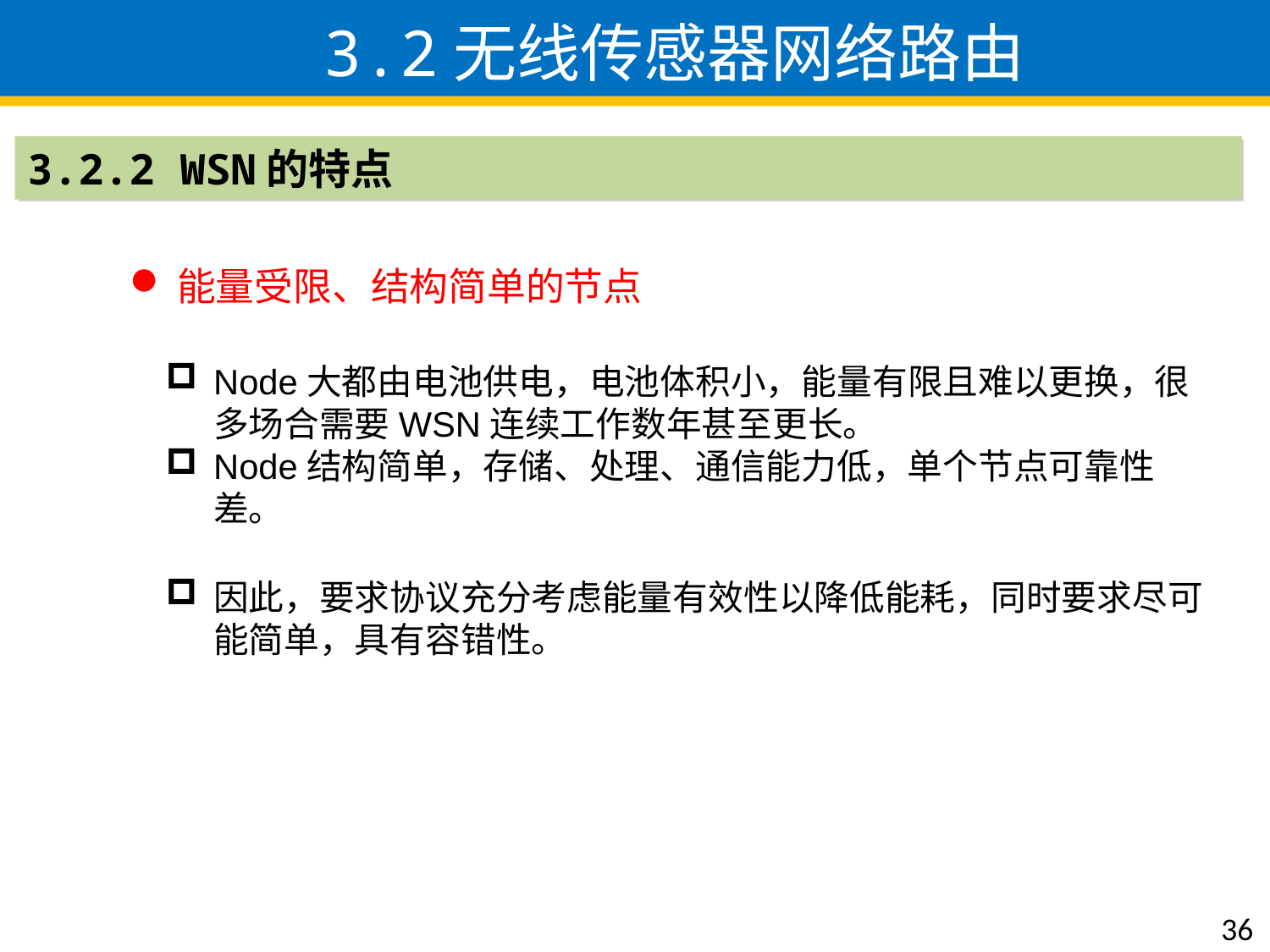

3.2无线传感器网络路由
3.2.2 WSN的特点
能量受限、结构简单的节点

Node大都由电池供电，电池体积小，能量有限且难以更换，很多场合需要WSN连续工作数年甚至更长。
Node结构简单，存储、处理、通信能力低，单个节点可靠性差。

因此，要求协议充分考虑能量有效性以降低能耗，同时要求尽可能简单，具有容错性。

36